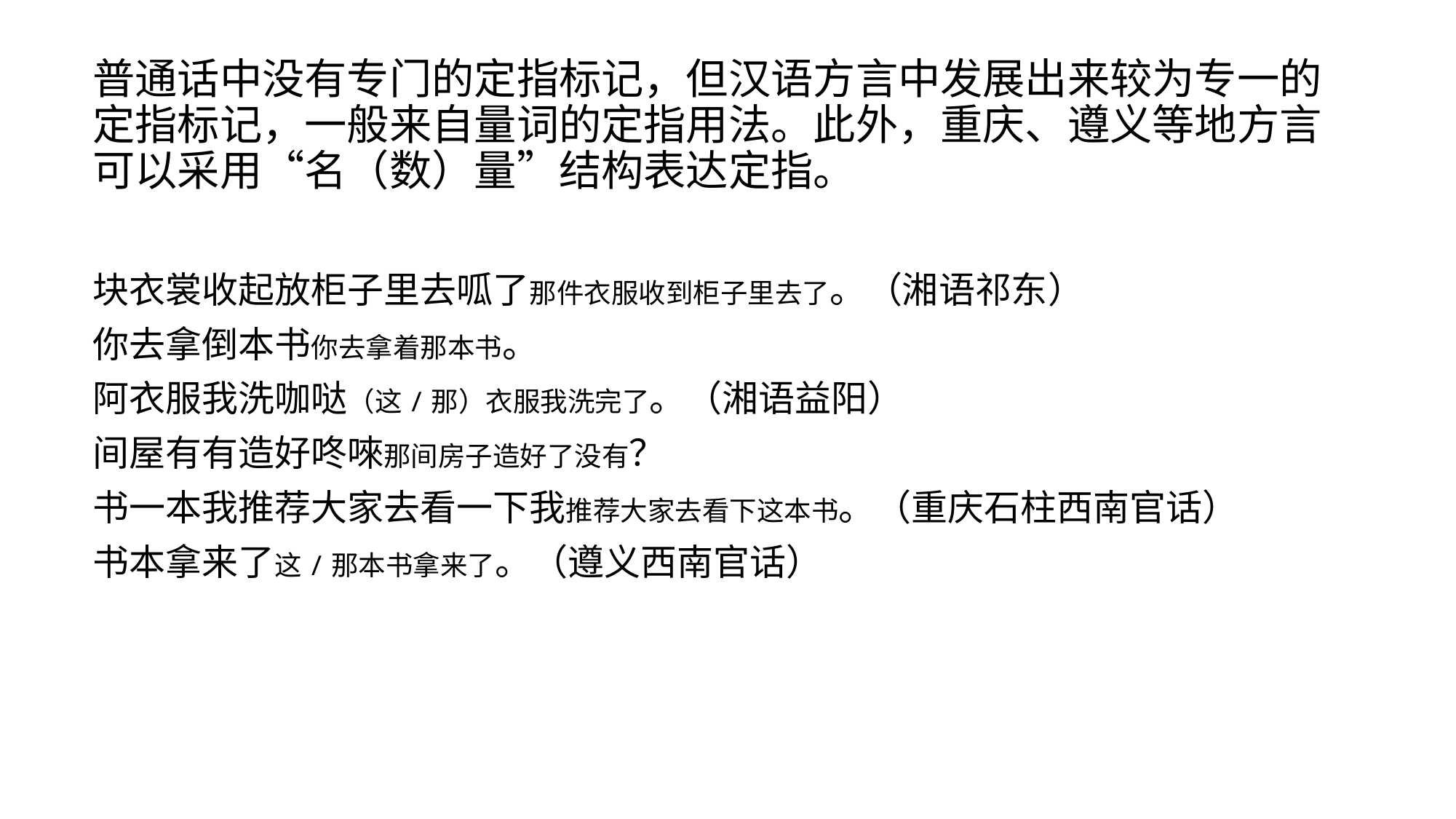

普通话中没有专门的定指标记，但汉语方言中发展出来较为专一的定指标记，一般来自量词的定指用法。此外，重庆、遵义等地方言可以采用“名（数）量”结构表达定指。

块衣裳收起放柜子里去呱了那件衣服收到柜子里去了。（湘语祁东）
你去拿倒本书你去拿着那本书。
阿衣服我洗咖哒（这/那）衣服我洗完了。（湘语益阳）
间屋有有造好咚唻那间房子造好了没有？
书一本我推荐大家去看一下我推荐大家去看下这本书。（重庆石柱西南官话）
书本拿来了这/那本书拿来了。（遵义西南官话）